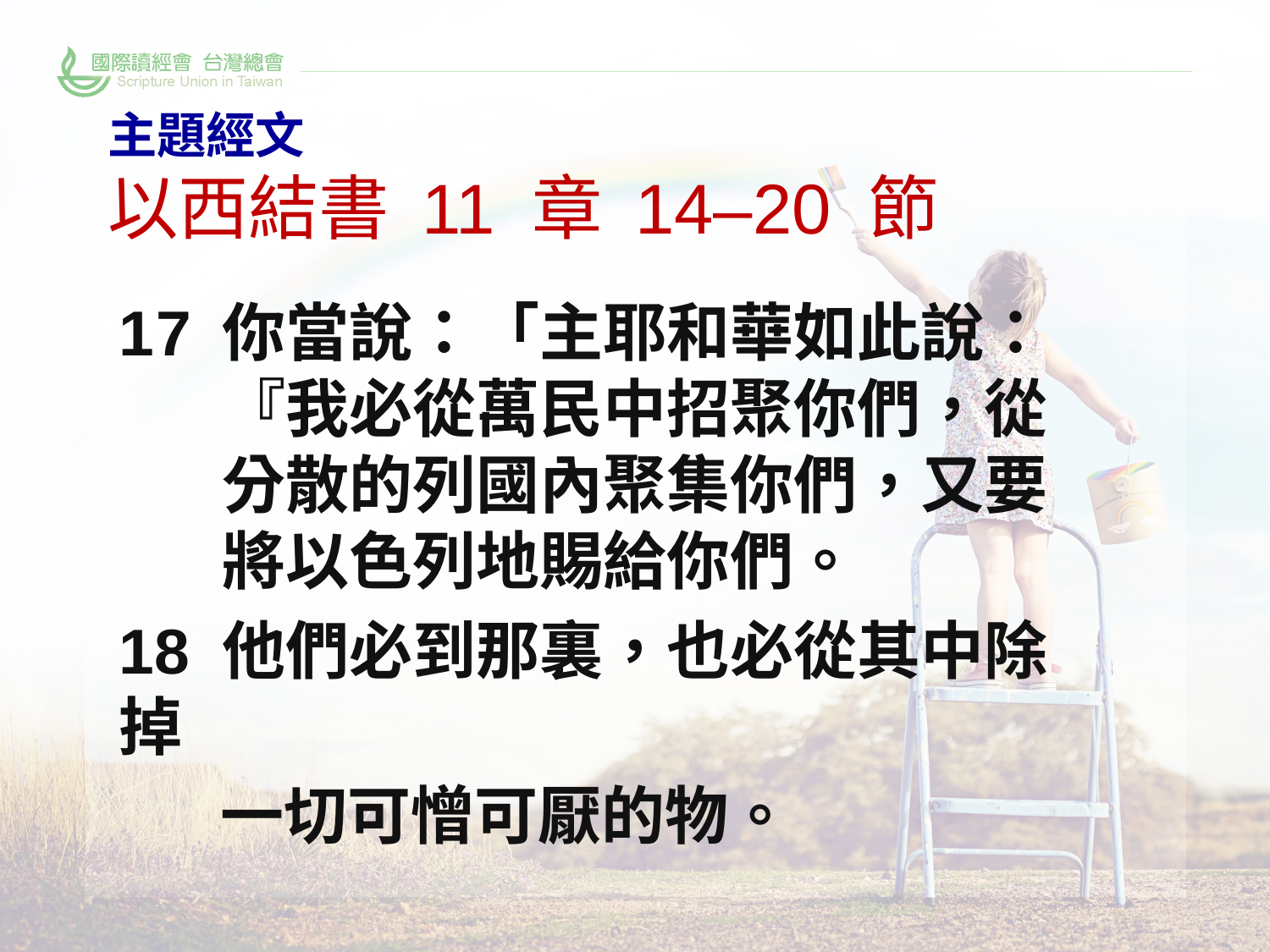

# 主題經文 以西結書 11 章 14–20 節
你當說：「主耶和華如此說：『我必從萬民中招聚你們，從分散的列國內聚集你們，又要將以色列地賜給你們。
18 他們必到那裏，也必從其中除掉
      一切可憎可厭的物。